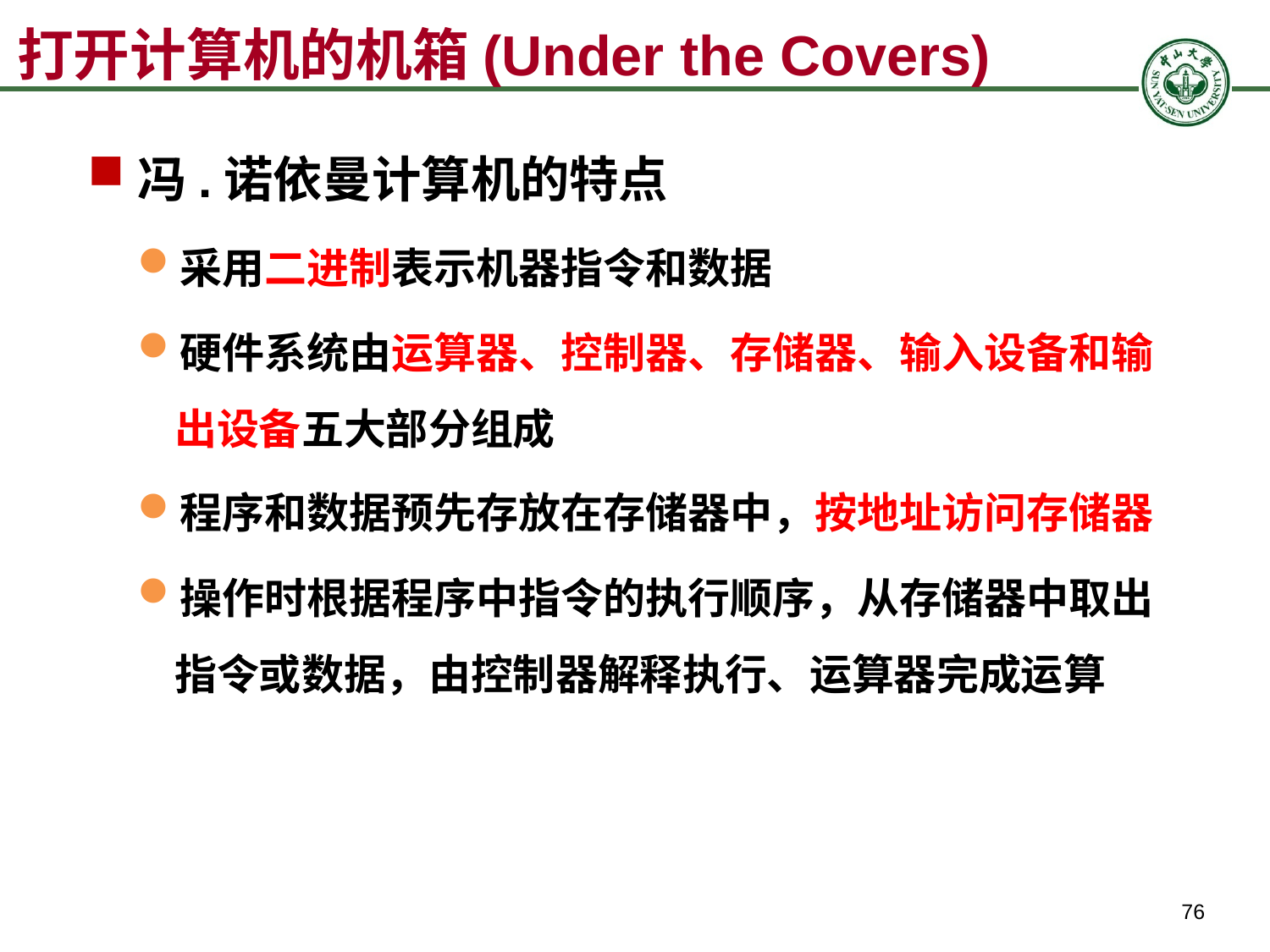

# 打开计算机的机箱(Under the Covers)
冯.诺依曼计算机的特点
采用二进制表示机器指令和数据
硬件系统由运算器、控制器、存储器、输入设备和输出设备五大部分组成
程序和数据预先存放在存储器中，按地址访问存储器
操作时根据程序中指令的执行顺序，从存储器中取出指令或数据，由控制器解释执行、运算器完成运算